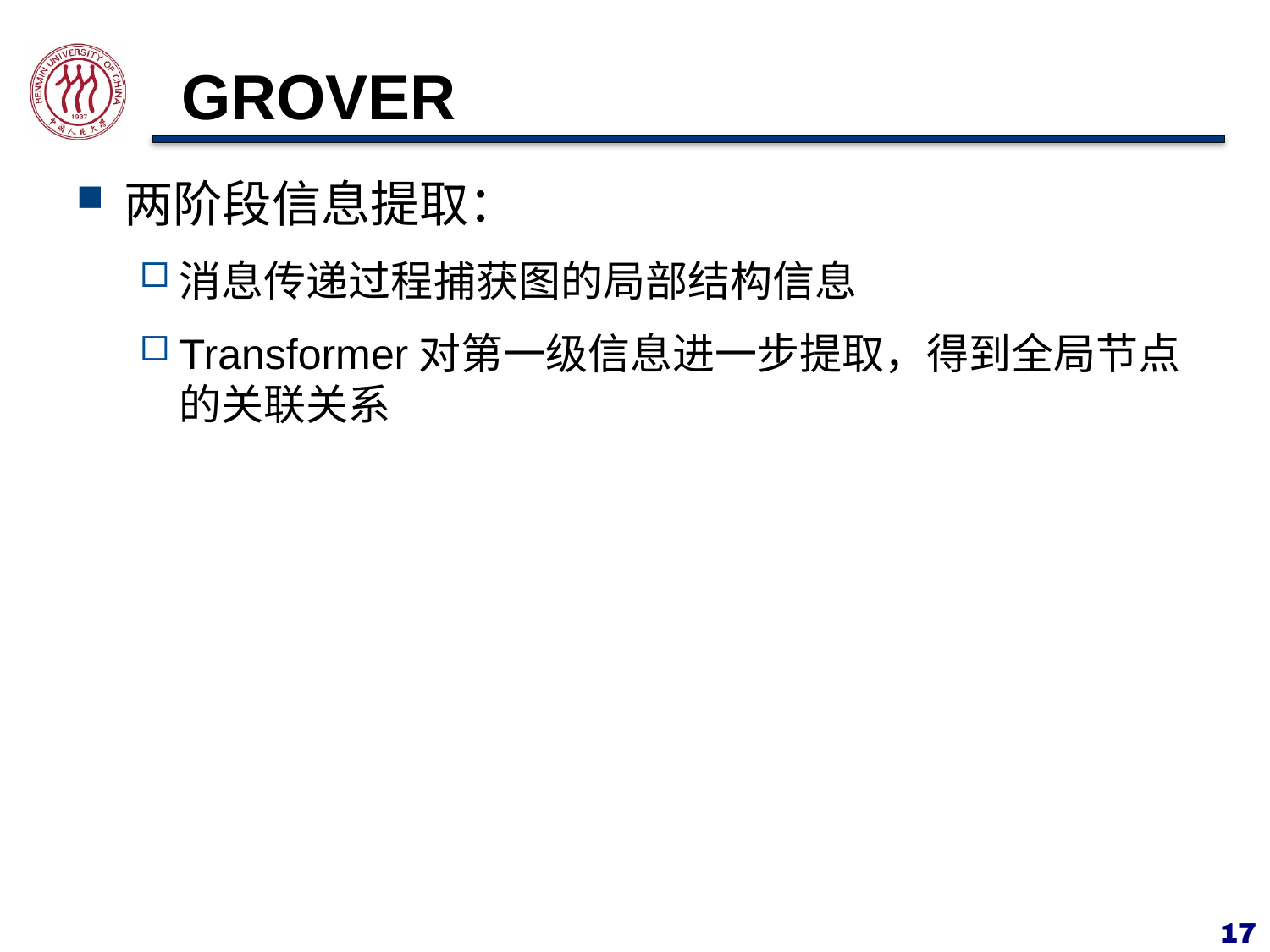

# GROVER
两阶段信息提取：
消息传递过程捕获图的局部结构信息
Transformer对第一级信息进一步提取，得到全局节点的关联关系